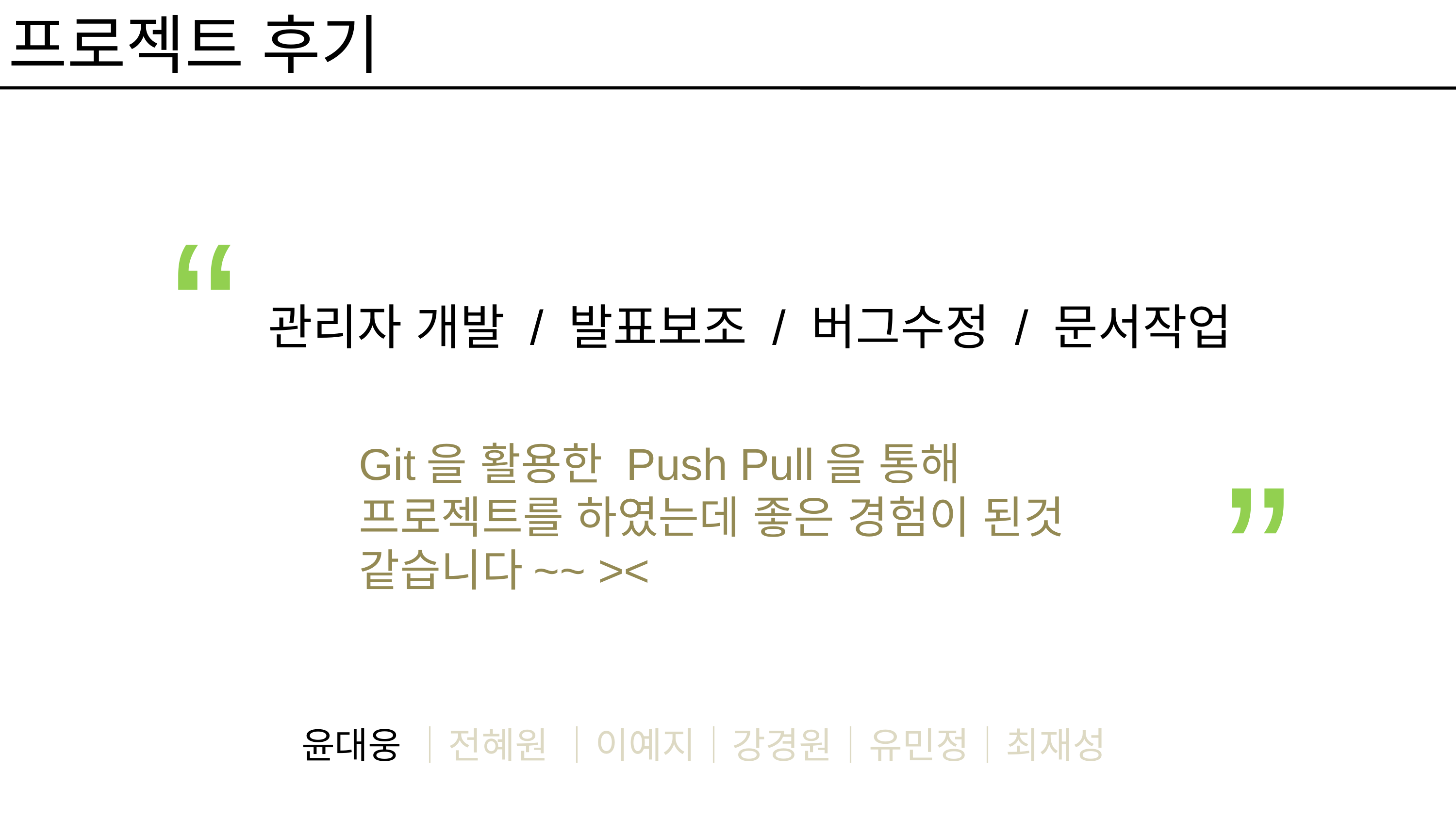

프로젝트 후기
“
관리자 개발 / 발표보조 / 버그수정 / 문서작업
“
Git을 활용한 Push Pull을 통해 프로젝트를 하였는데 좋은 경험이 된것 같습니다~~ ><
윤대웅 ｜전혜원 ｜이예지｜강경원｜유민정｜최재성